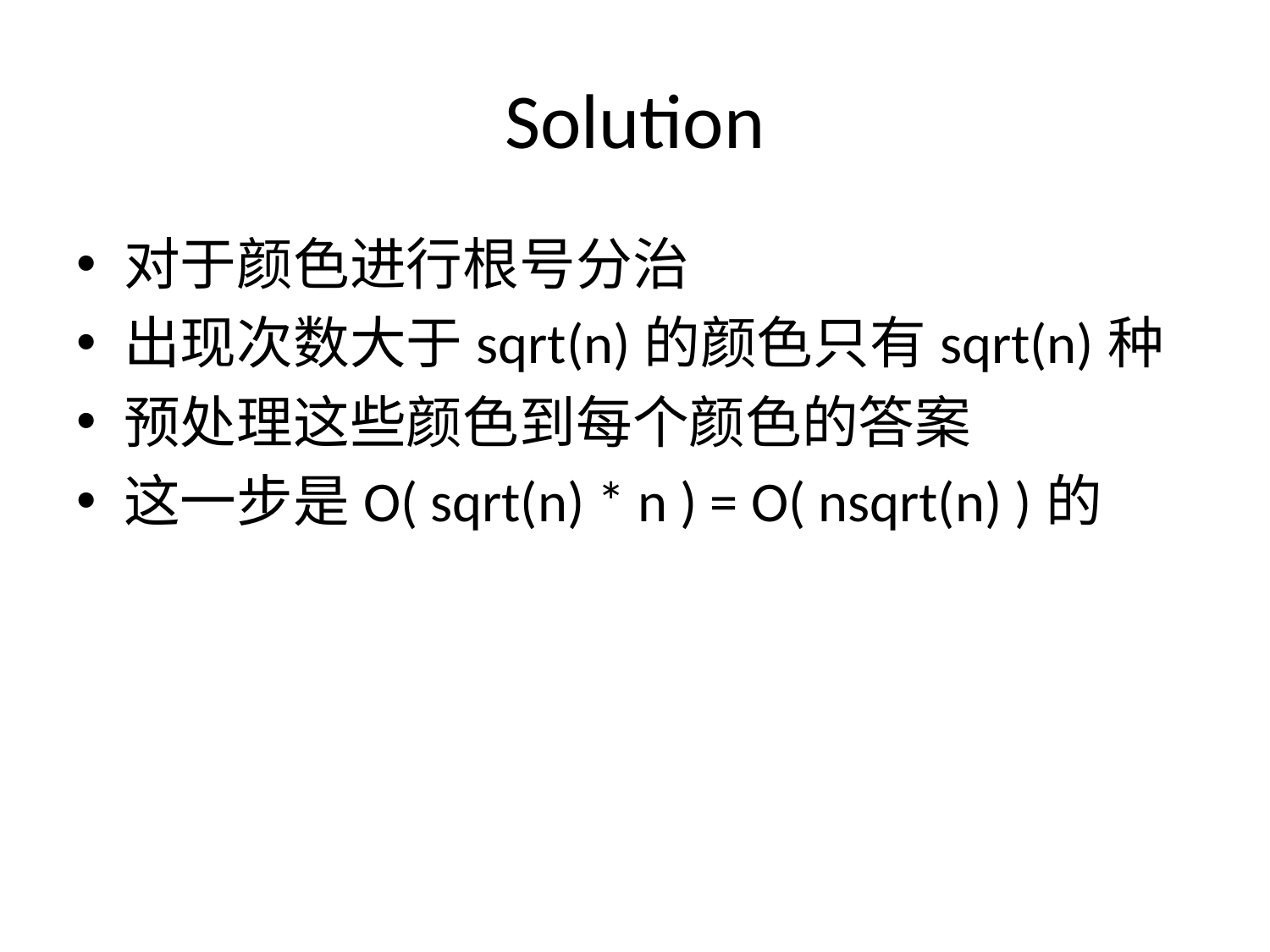

# Solution
对于颜色进行根号分治
出现次数大于sqrt(n)的颜色只有sqrt(n)种
预处理这些颜色到每个颜色的答案
这一步是O( sqrt(n) * n ) = O( nsqrt(n) )的